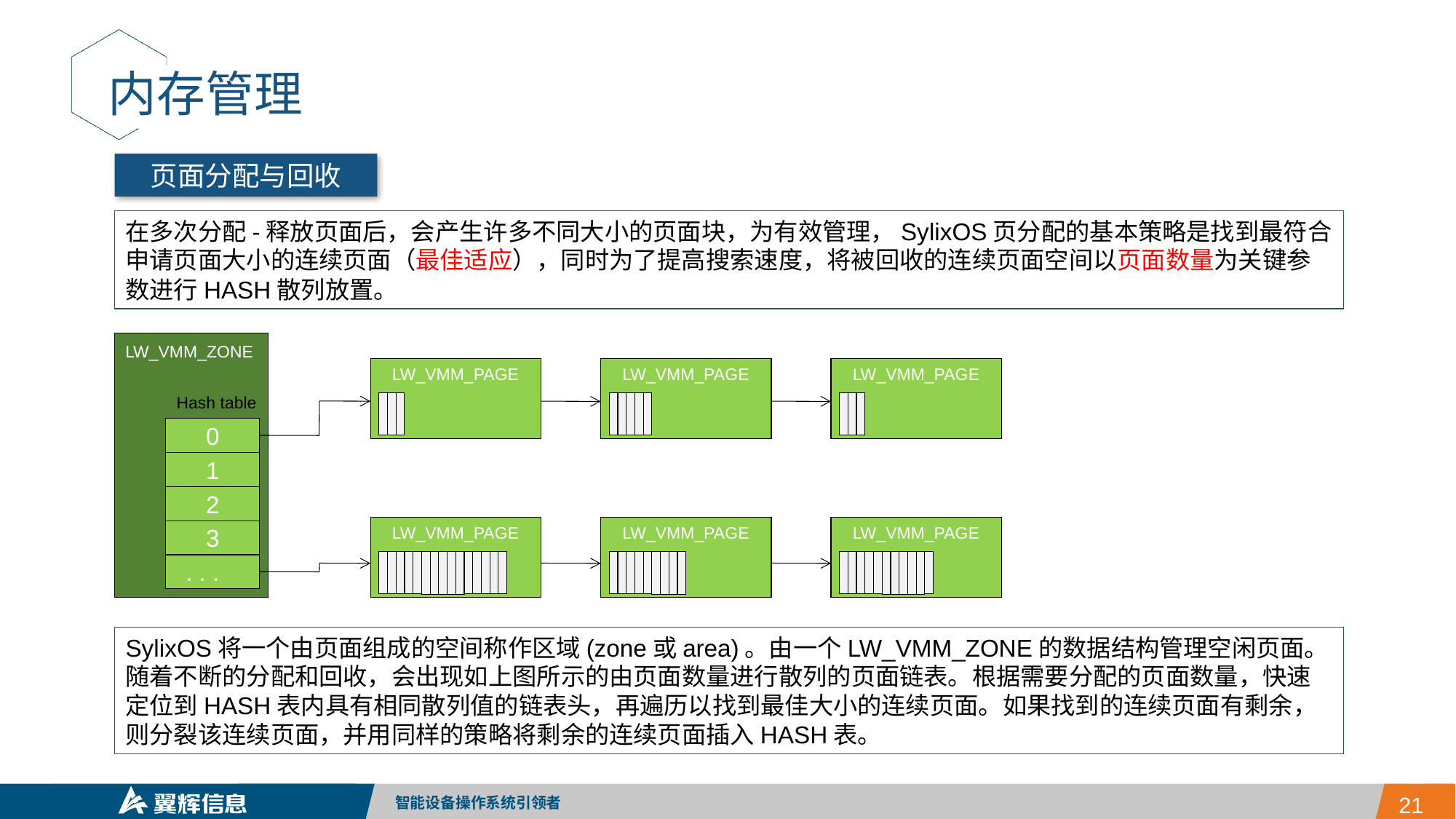

内存管理
页面分配与回收
在多次分配-释放页面后，会产生许多不同大小的页面块，为有效管理，SylixOS页分配的基本策略是找到最符合申请页面大小的连续页面（最佳适应），同时为了提高搜索速度，将被回收的连续页面空间以页面数量为关键参数进行HASH散列放置。

LW_VMM_ZONE

LW_VMM_PAGE

LW_VMM_PAGE

LW_VMM_PAGE
Hash table

0
1
2

LW_VMM_PAGE

LW_VMM_PAGE

LW_VMM_PAGE
3

. . .
SylixOS将一个由页面组成的空间称作区域(zone或area)。由一个LW_VMM_ZONE的数据结构管理空闲页面。随着不断的分配和回收，会出现如上图所示的由页面数量进行散列的页面链表。根据需要分配的页面数量，快速定位到HASH表内具有相同散列值的链表头，再遍历以找到最佳大小的连续页面。如果找到的连续页面有剩余，则分裂该连续页面，并用同样的策略将剩余的连续页面插入HASH表。